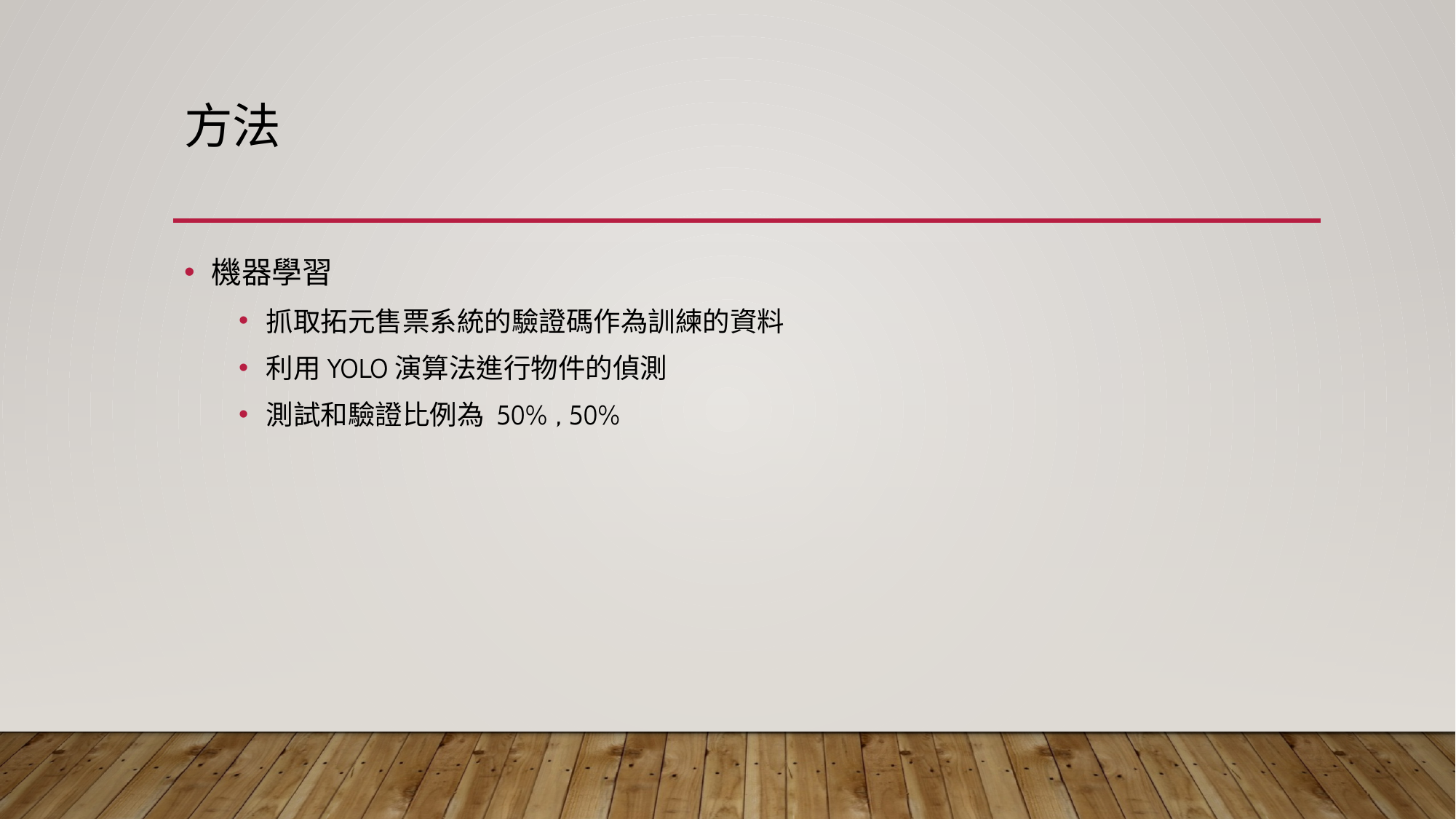

# 方法
機器學習
抓取拓元售票系統的驗證碼作為訓練的資料
利用YOLO演算法進行物件的偵測
測試和驗證比例為 50% , 50%